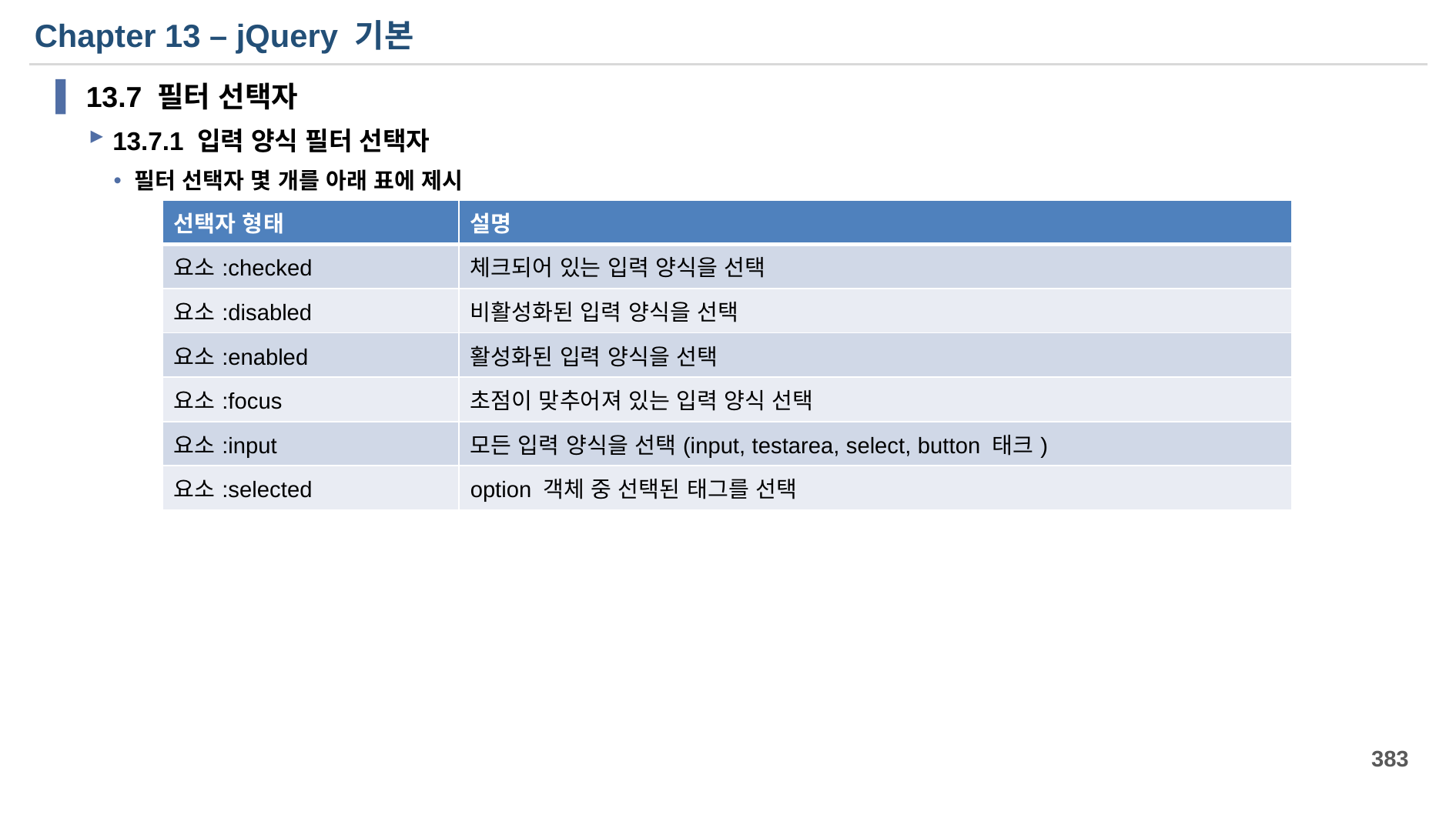

# Chapter 13 – jQuery 기본
13.7 필터 선택자
13.7.1 입력 양식 필터 선택자
필터 선택자 몇 개를 아래 표에 제시

| 선택자 형태 | 설명 |
| --- | --- |
| 요소:checked | 체크되어 있는 입력 양식을 선택 |
| 요소:disabled | 비활성화된 입력 양식을 선택 |
| 요소:enabled | 활성화된 입력 양식을 선택 |
| 요소:focus | 초점이 맞추어져 있는 입력 양식 선택 |
| 요소:input | 모든 입력 양식을 선택(input, testarea, select, button 태크) |
| 요소:selected | option 객체 중 선택된 태그를 선택 |
383